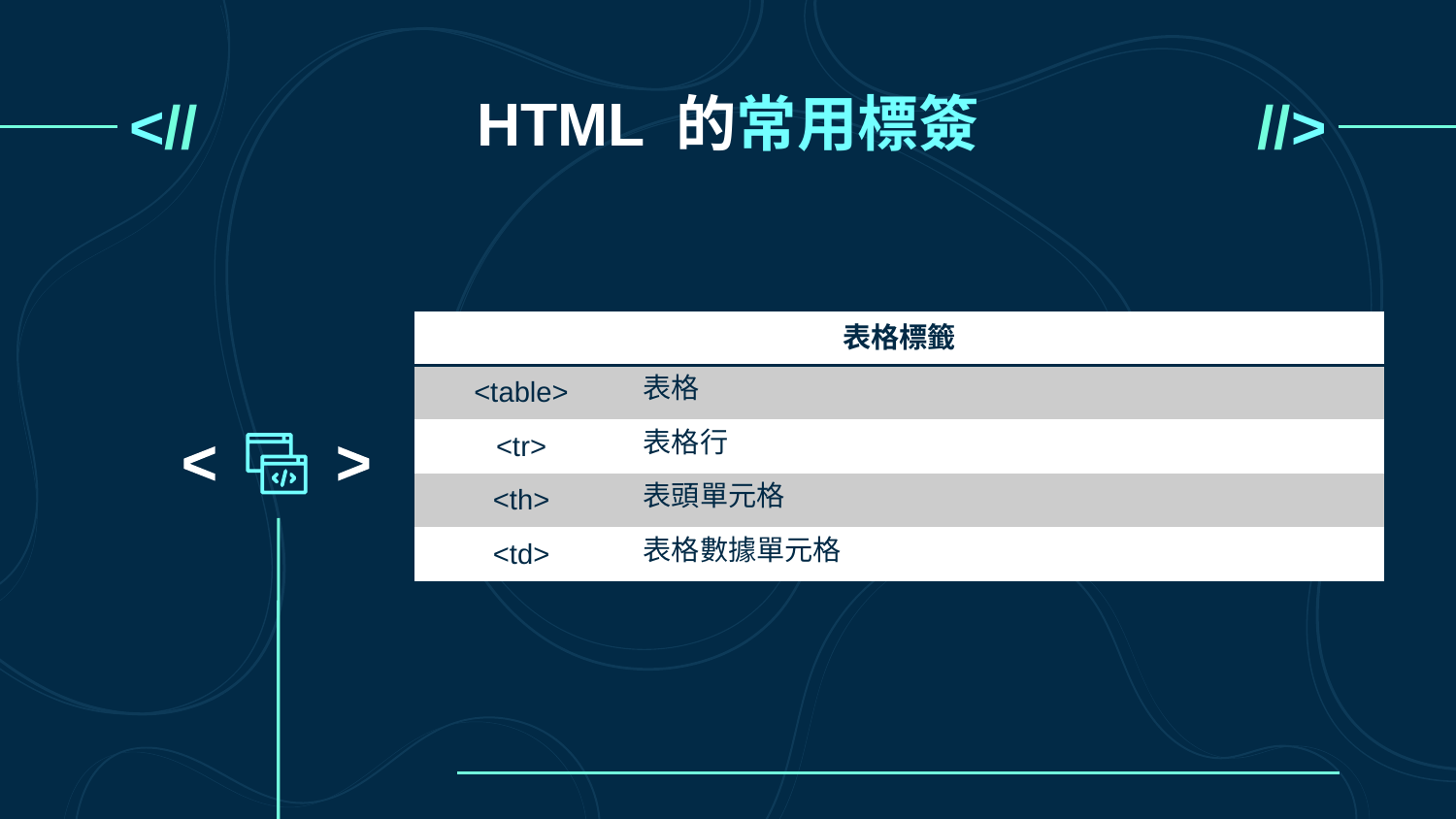

# HTML 的常用標簽
<//
//>
| 表格標籤 |  |
| --- | --- |
| <table> | 表格 |
| <tr> | 表格行 |
| <th> | 表頭單元格 |
| <td> | 表格數據單元格 |

<
<